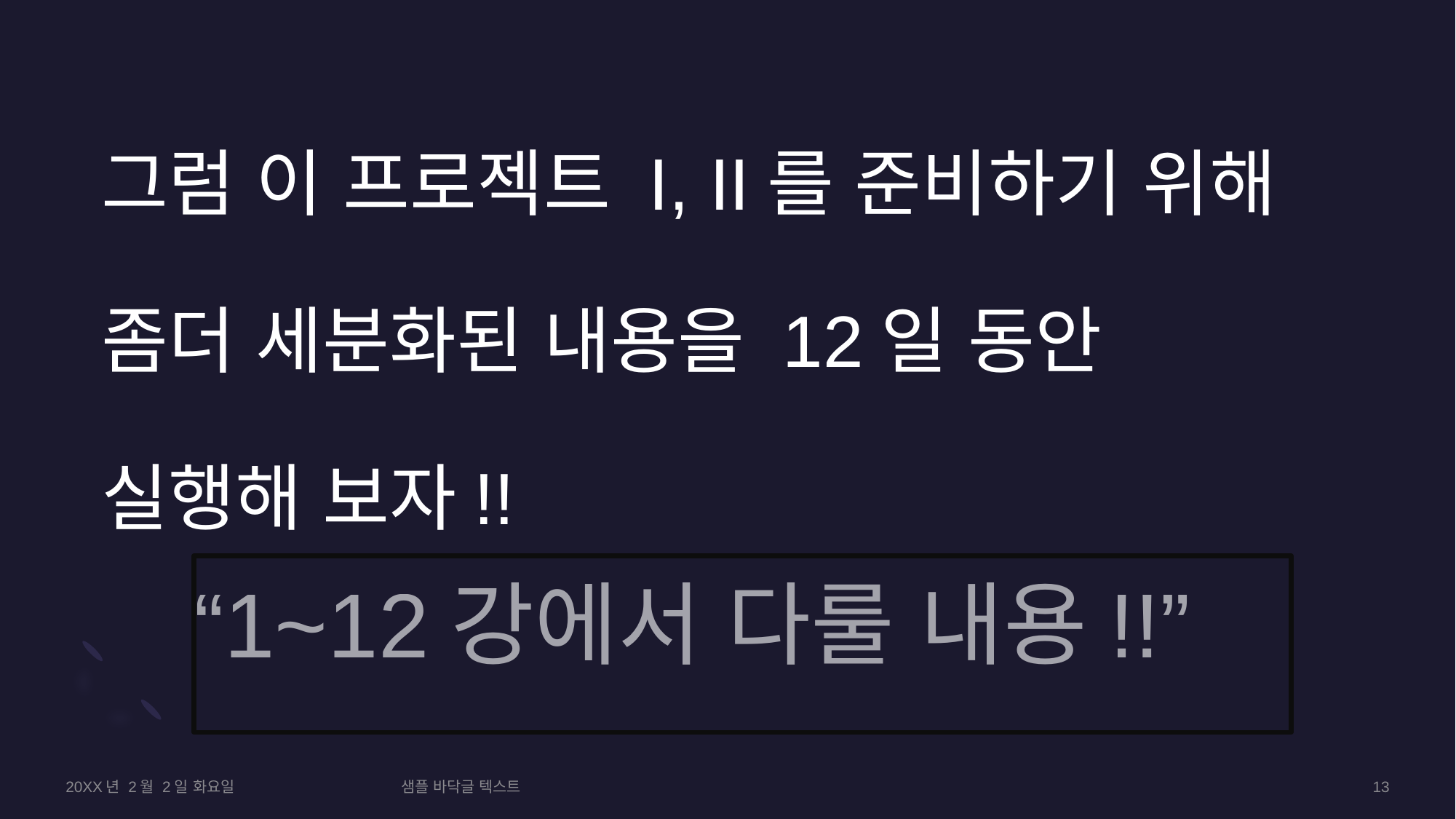

# 그럼 이 프로젝트 I, II를 준비하기 위해 좀더 세분화된 내용을 12일 동안 실행해 보자!!
“1~12강에서 다룰 내용!!”

20XX년 2월 2일 화요일
샘플 바닥글 텍스트
13